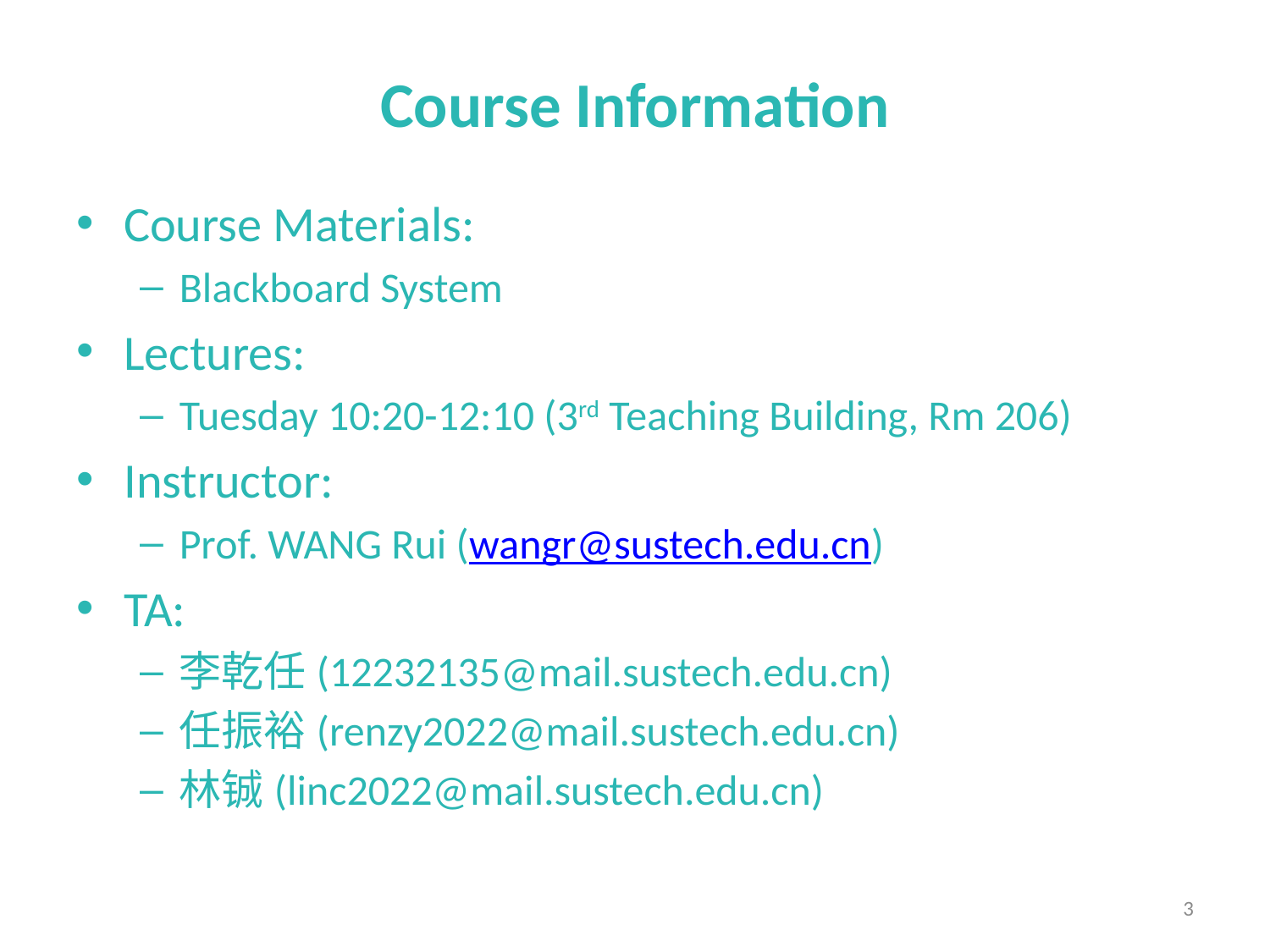

# Course Information
Course Materials:
Blackboard System
Lectures:
Tuesday 10:20-12:10 (3rd Teaching Building, Rm 206)
Instructor:
Prof. WANG Rui (wangr@sustech.edu.cn)
TA:
李乾任(12232135@mail.sustech.edu.cn)
任振裕(renzy2022@mail.sustech.edu.cn)
林铖(linc2022@mail.sustech.edu.cn)
3